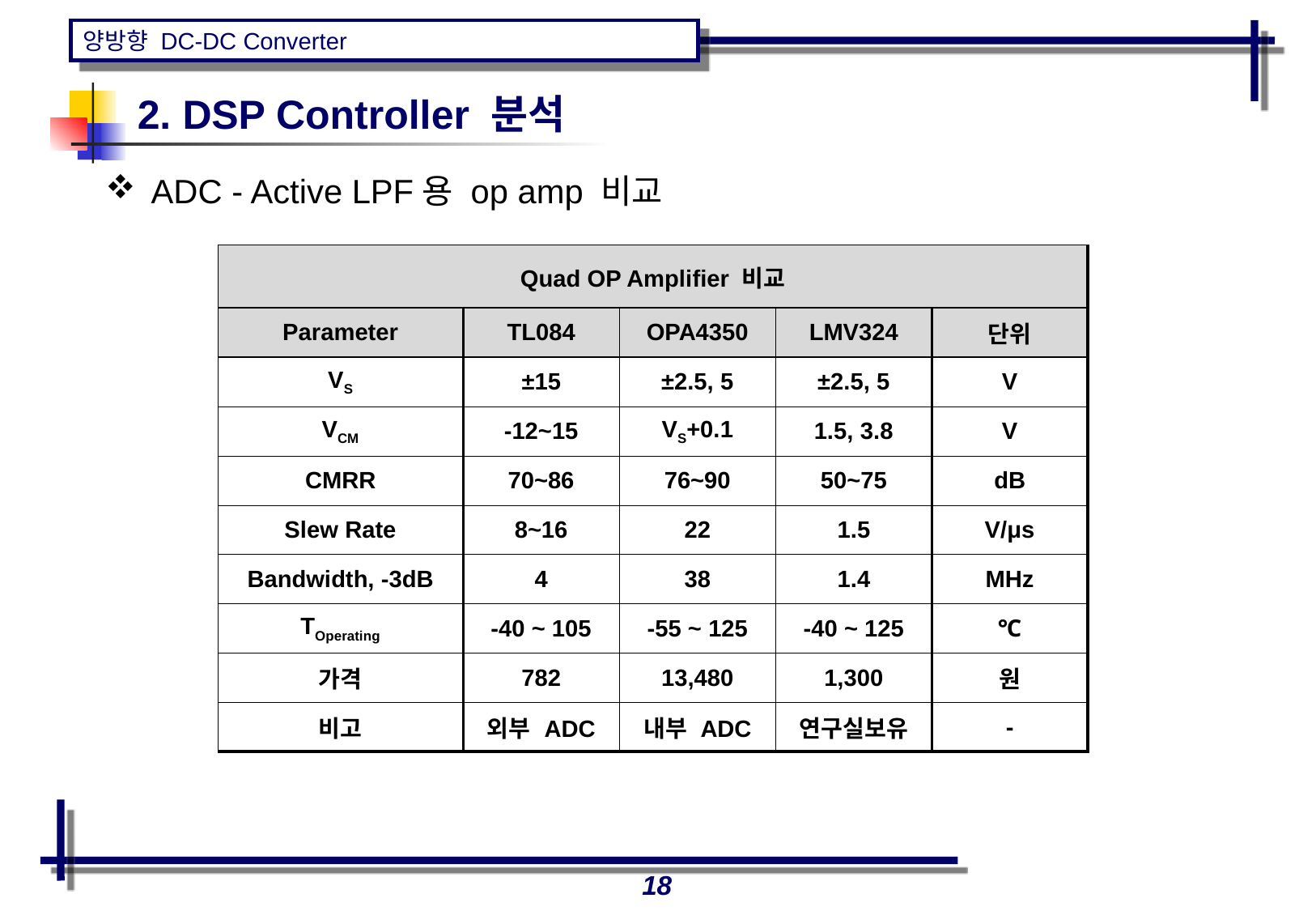

2. DSP Controller 분석
ADC - Active LPF용 op amp 비교
| Quad OP Amplifier 비교 |  |  |  |  |
| --- | --- | --- | --- | --- |
| Parameter | TL084 | OPA4350 | LMV324 | 단위 |
| VS | ±15 | ±2.5, 5 | ±2.5, 5 | V |
| VCM | -12~15 | VS+0.1 | 1.5, 3.8 | V |
| CMRR | 70~86 | 76~90 | 50~75 | dB |
| Slew Rate | 8~16 | 22 | 1.5 | V/μs |
| Bandwidth, -3dB | 4 | 38 | 1.4 | MHz |
| TOperating | -40 ~ 105 | -55 ~ 125 | -40 ~ 125 | ℃ |
| 가격 | 782 | 13,480 | 1,300 | 원 |
| 비고 | 외부 ADC | 내부 ADC | 연구실보유 | - |
18